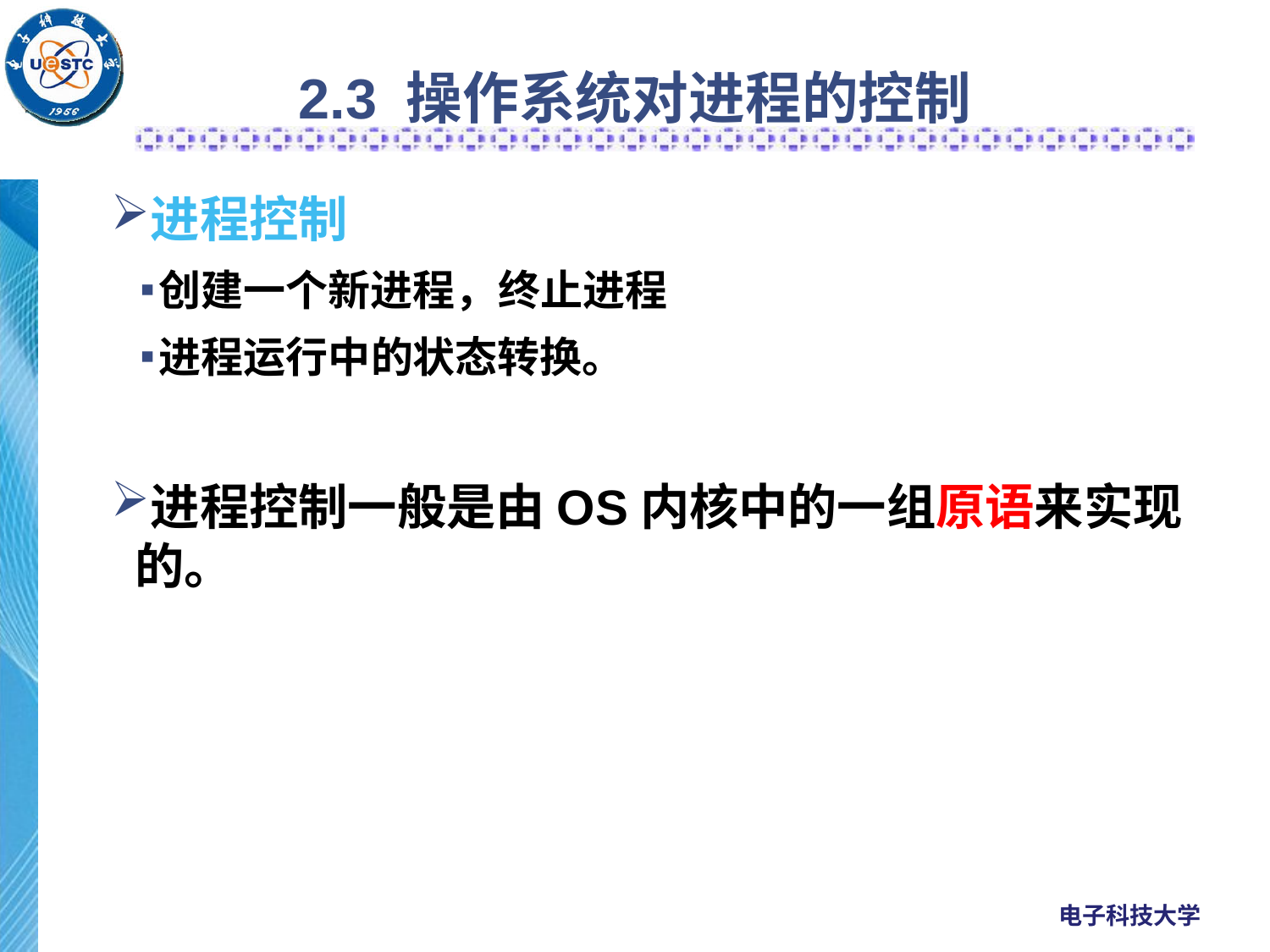

# 2.3 操作系统对进程的控制
进程控制
创建一个新进程，终止进程
进程运行中的状态转换。

进程控制一般是由OS内核中的一组原语来实现的。